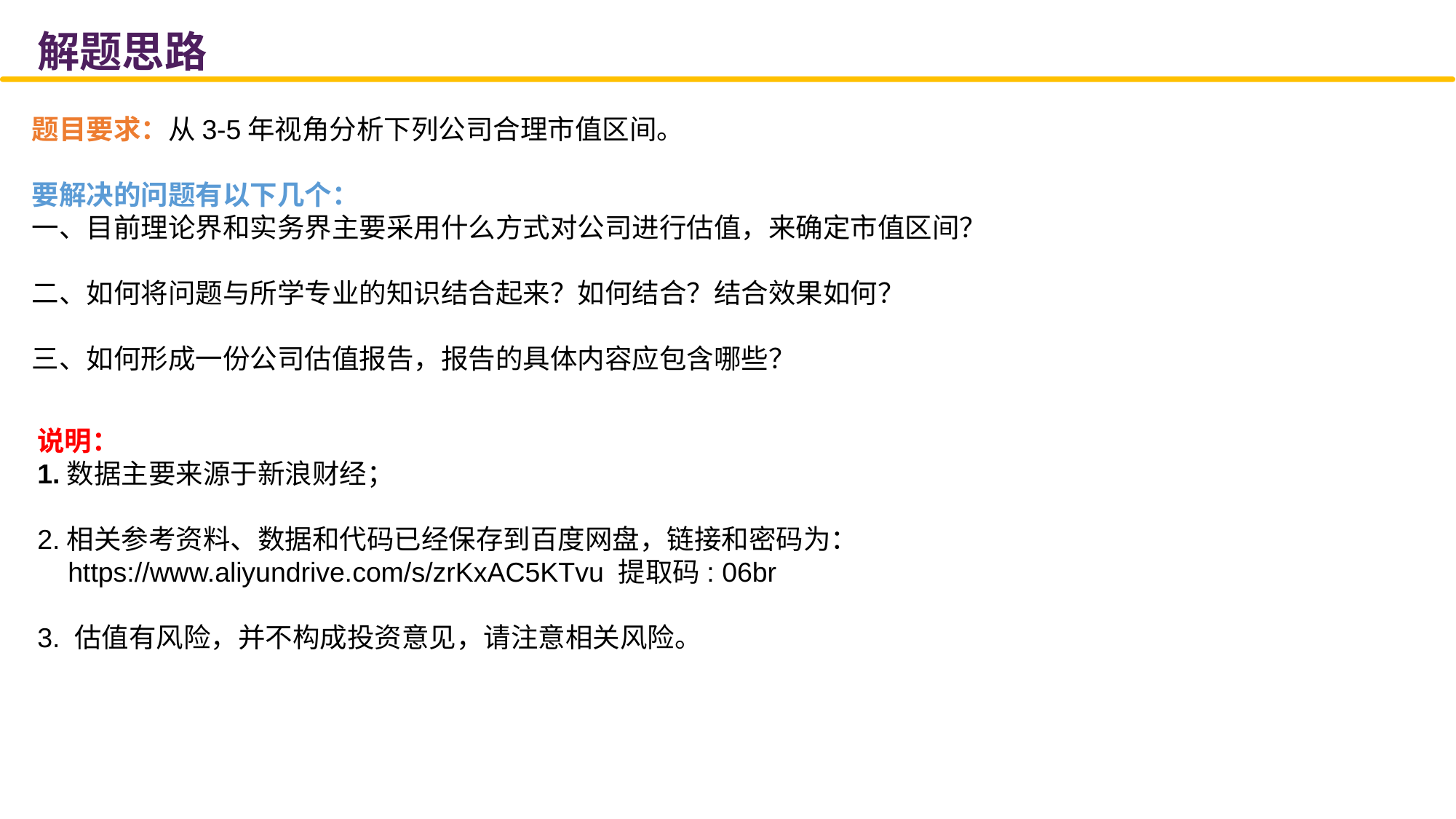

解题思路
题目要求：从3-5年视角分析下列公司合理市值区间。

要解决的问题有以下几个：
一、目前理论界和实务界主要采用什么方式对公司进行估值，来确定市值区间？

二、如何将问题与所学专业的知识结合起来？如何结合？结合效果如何？

三、如何形成一份公司估值报告，报告的具体内容应包含哪些？
说明：
1.数据主要来源于新浪财经；

2.相关参考资料、数据和代码已经保存到百度网盘，链接和密码为：
    https://www.aliyundrive.com/s/zrKxAC5KTvu 提取码: 06br

3. 估值有风险，并不构成投资意见，请注意相关风险。